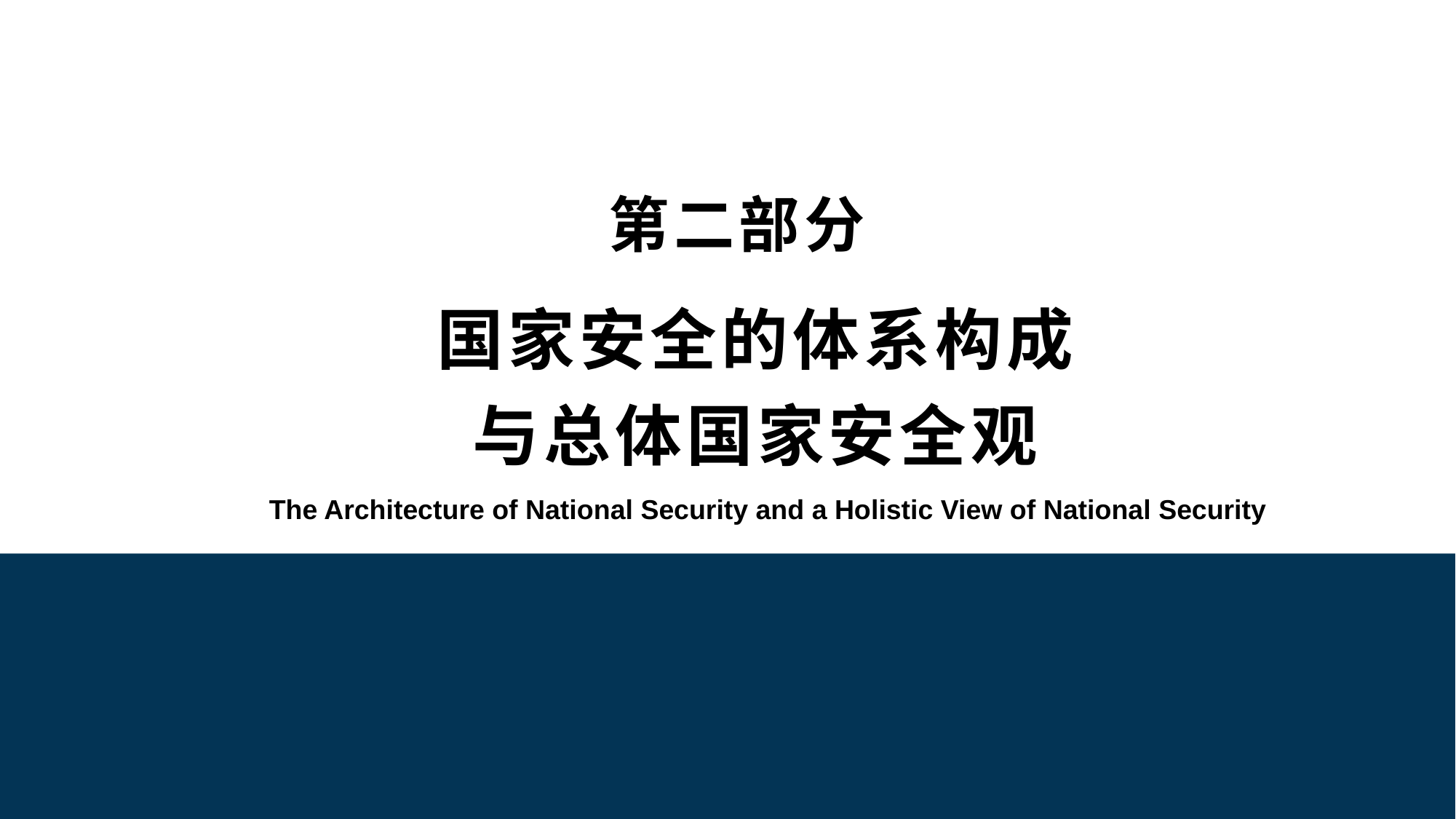

第二部分
国家安全的体系构成
与总体国家安全观
The Architecture of National Security and a Holistic View of National Security